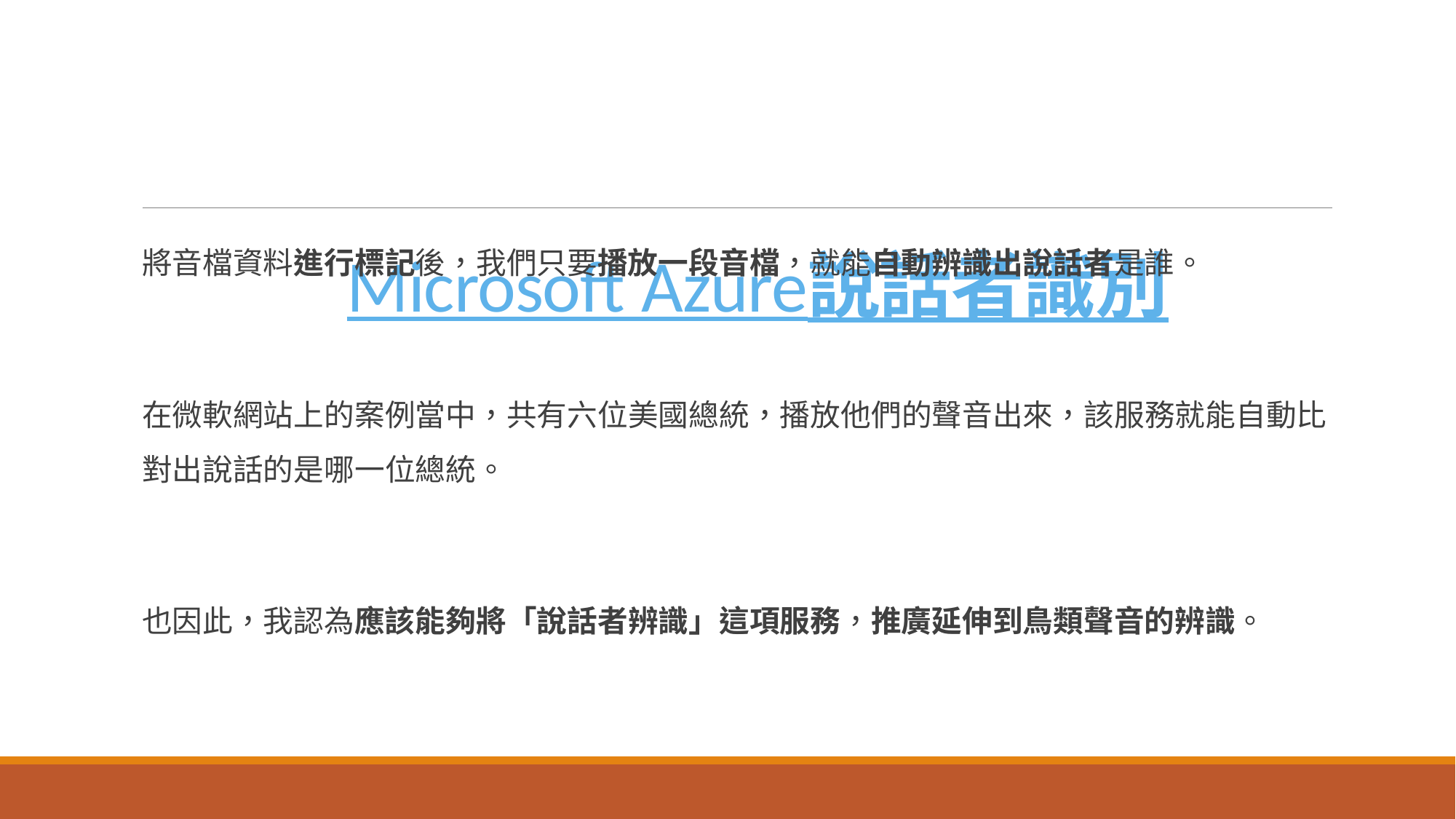

# Microsoft Azure說話者識別
將音檔資料進行標記後，我們只要播放一段音檔，就能自動辨識出說話者是誰。

在微軟網站上的案例當中，共有六位美國總統，播放他們的聲音出來，該服務就能自動比對出說話的是哪一位總統。

也因此，我認為應該能夠將「說話者辨識」這項服務，推廣延伸到鳥類聲音的辨識。